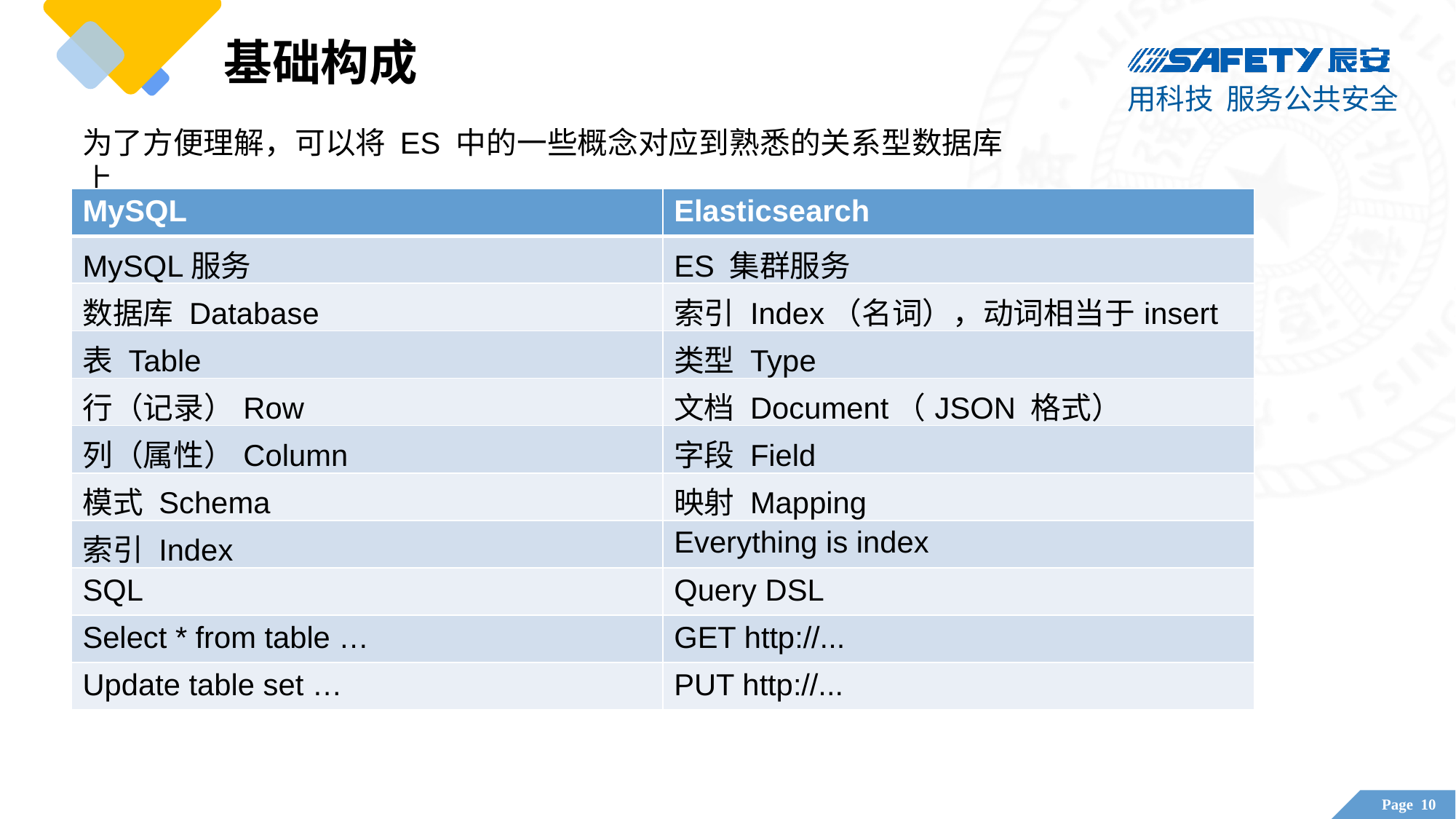

基础构成
为了方便理解，可以将 ES 中的一些概念对应到熟悉的关系型数据库上
| MySQL | Elasticsearch |
| --- | --- |
| MySQL服务 | ES 集群服务 |
| 数据库 Database | 索引 Index（名词），动词相当于insert |
| 表 Table | 类型 Type |
| 行（记录）Row | 文档 Document（JSON 格式） |
| 列（属性）Column | 字段 Field |
| 模式 Schema | 映射 Mapping |
| 索引 Index | Everything is index |
| SQL | Query DSL |
| Select \* from table … | GET http://... |
| Update table set … | PUT http://... |